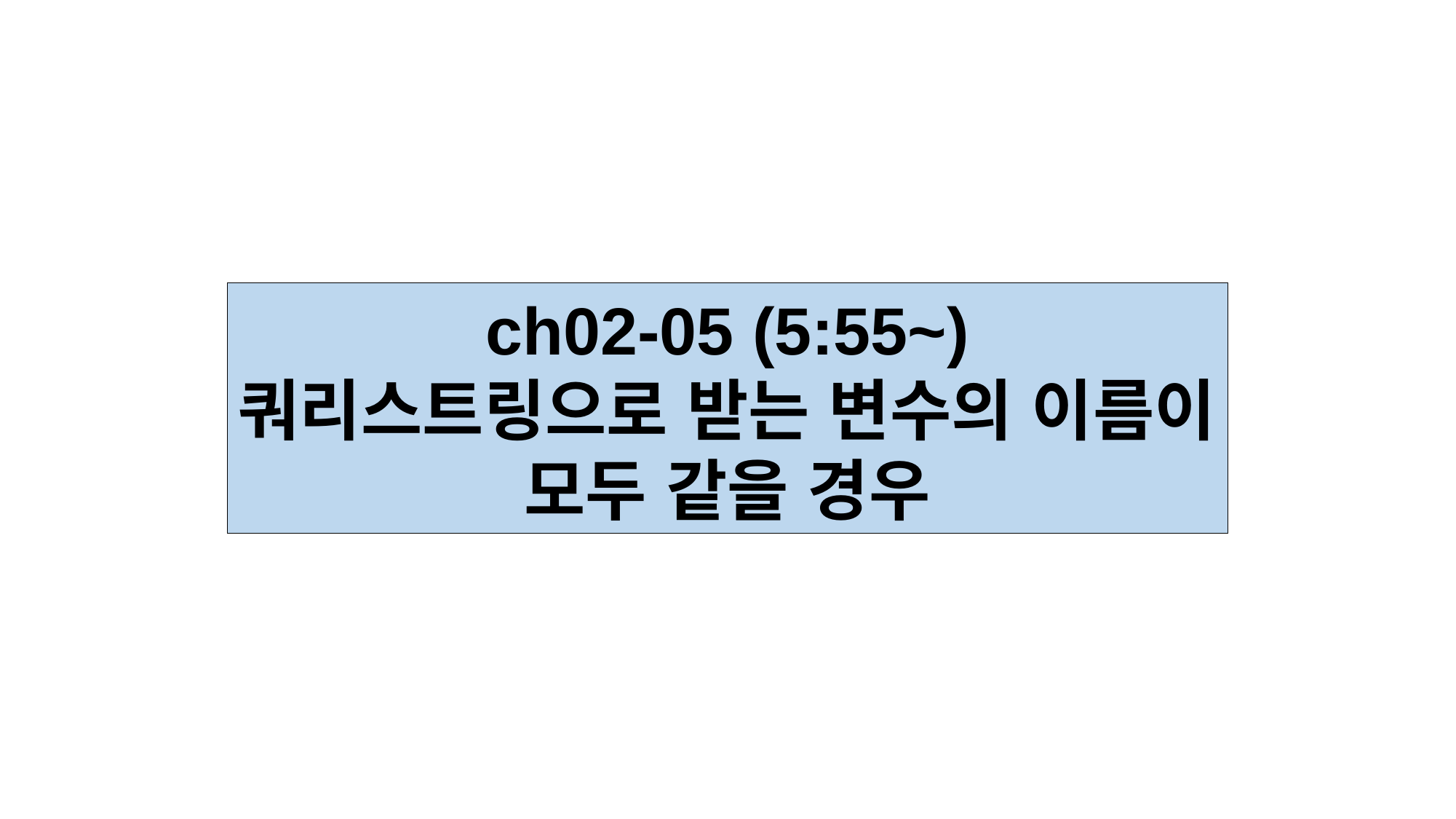

ch02-05 (5:55~)
쿼리스트링으로 받는 변수의 이름이
모두 같을 경우